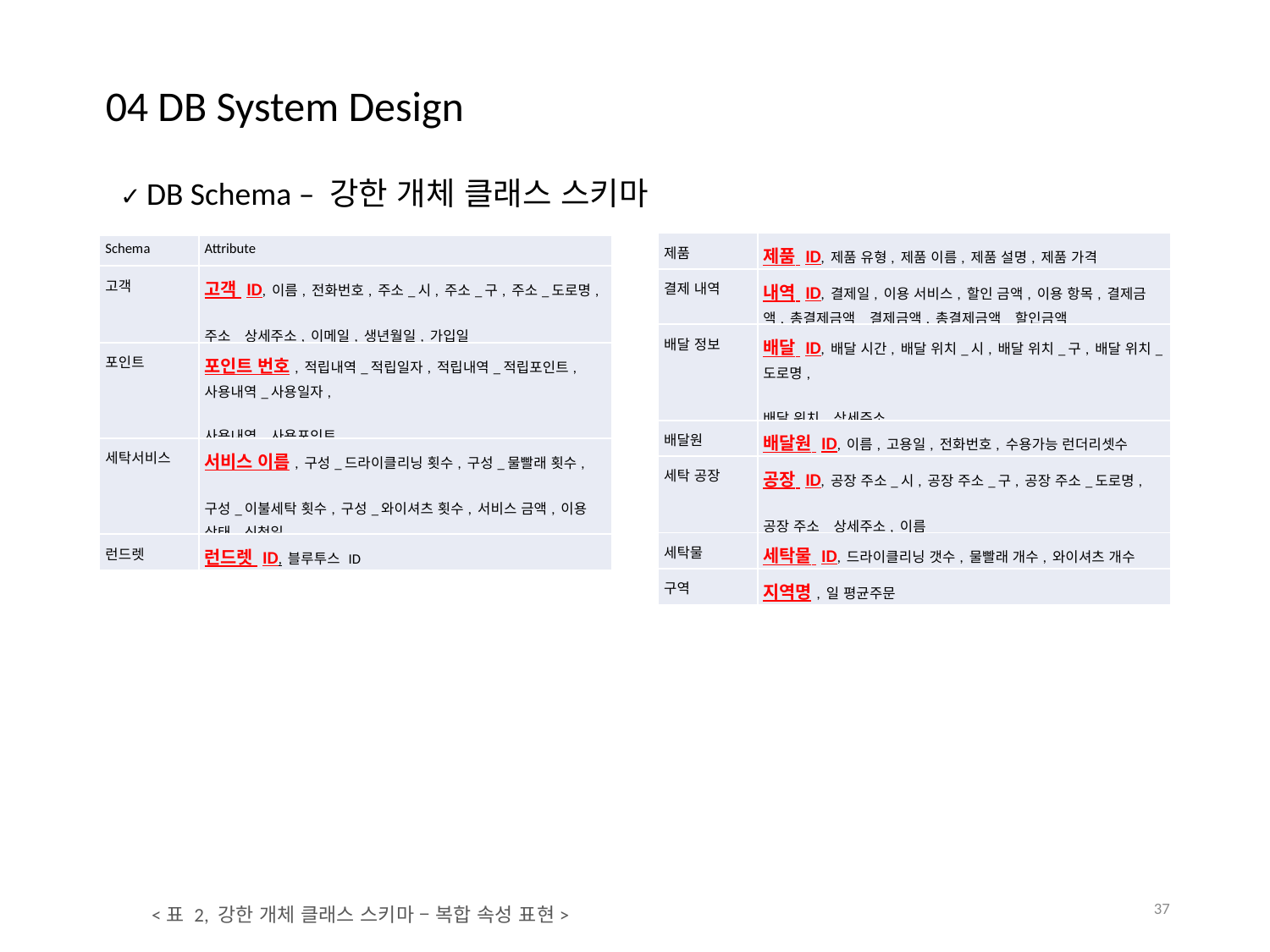

04 DB System Design
✓ DB Schema – 강한 개체 클래스 스키마
| 제품 | 제품 ID, 제품 유형, 제품 이름, 제품 설명, 제품 가격 |
| --- | --- |
| 결제 내역 | 내역 ID, 결제일, 이용 서비스, 할인 금액, 이용 항목, 결제금액, 총결제금액\_결제금액, 총결제금액\_할인금액 |
| 배달 정보 | 배달 ID, 배달 시간, 배달 위치\_시, 배달 위치\_구, 배달 위치\_도로명, 배달 위치\_상세주소 |
| 배달원 | 배달원 ID, 이름, 고용일, 전화번호, 수용가능 런더리셋수 |
| 세탁 공장 | 공장 ID, 공장 주소\_시, 공장 주소\_구, 공장 주소\_도로명, 공장 주소\_상세주소, 이름 |
| 세탁물 | 세탁물 ID, 드라이클리닝 갯수, 물빨래 개수, 와이셔츠 개수 |
| 구역 | 지역명, 일 평균주문 |
| Schema | Attribute |
| --- | --- |
| 고객 | 고객 ID, 이름, 전화번호, 주소\_시, 주소\_구, 주소\_도로명, 주소\_상세주소, 이메일, 생년월일, 가입일 |
| 포인트 | 포인트 번호, 적립내역\_적립일자, 적립내역\_적립포인트, 사용내역\_사용일자, 사용내역\_사용포인트 |
| 세탁서비스 | 서비스 이름, 구성\_드라이클리닝 횟수, 구성\_물빨래 횟수, 구성\_이불세탁 횟수, 구성\_와이셔츠 횟수, 서비스 금액, 이용 상태, 신청일 |
| 런드렛 | 런드렛 ID, 블루투스 ID |
37
<표 2, 강한 개체 클래스 스키마 – 복합 속성 표현>